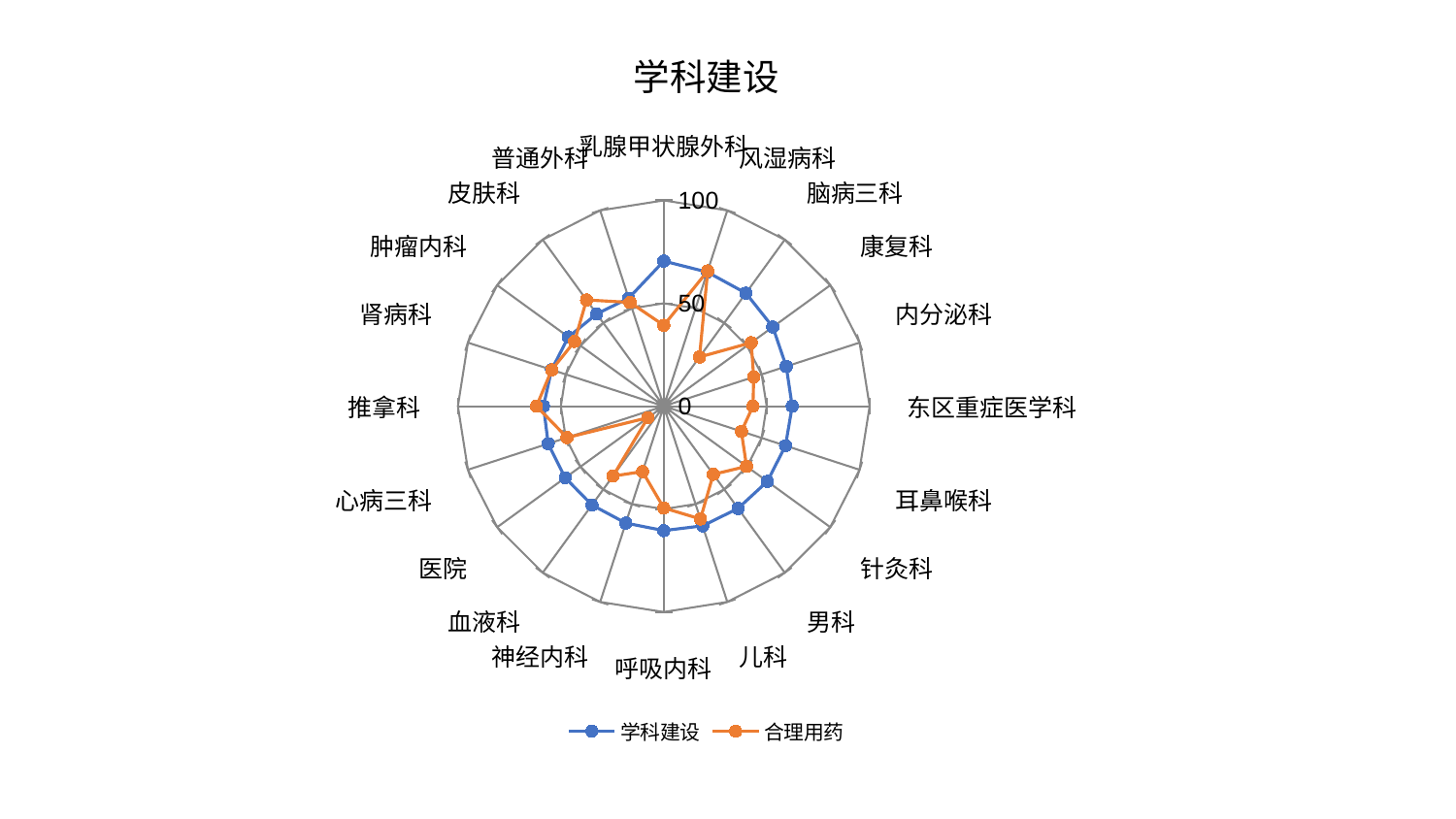

### Chart: 学科建设

| Category | 学科建设 | 合理用药 |
|---|---|---|
| 乳腺甲状腺外科 | 70.49270753028563 | 39.29426935092765 |
| 风湿病科 | 68.50464446876155 | 69.12510889335374 |
| 脑病三科 | 67.89433554489408 | 29.530112441584212 |
| 康复科 | 65.49107960244348 | 52.5144704011449 |
| 内分泌科 | 62.58265324760073 | 45.933207808942896 |
| 东区重症医学科 | 62.413122767010215 | 43.35450240339089 |
| 耳鼻喉科 | 62.199753174259584 | 39.65778588264797 |
| 针灸科 | 62.1969207468643 | 49.74340300564165 |
| 男科 | 61.41972375116549 | 40.966187249604765 |
| 儿科 | 61.1405284127339 | 57.62578673024382 |
| 呼吸内科 | 60.46655875510337 | 49.455395238756424 |
| 神经内科 | 59.721024564063164 | 33.42497522597865 |
| 血液科 | 59.352808752839856 | 41.99971765894653 |
| 医院 | 59.16250243840327 | 9.532488055652037 |
| 心病三科 | 59.02989638645522 | 49.4031589650239 |
| 推拿科 | 58.42566568211225 | 61.812957157743476 |
| 肾病科 | 57.29938231221842 | 57.19835130272283 |
| 肿瘤内科 | 57.25614918566214 | 53.562052550284164 |
| 皮肤科 | 55.41592009665221 | 63.80297714244776 |
| 普通外科 | 55.16812178232467 | 53.030913289509456 |
14